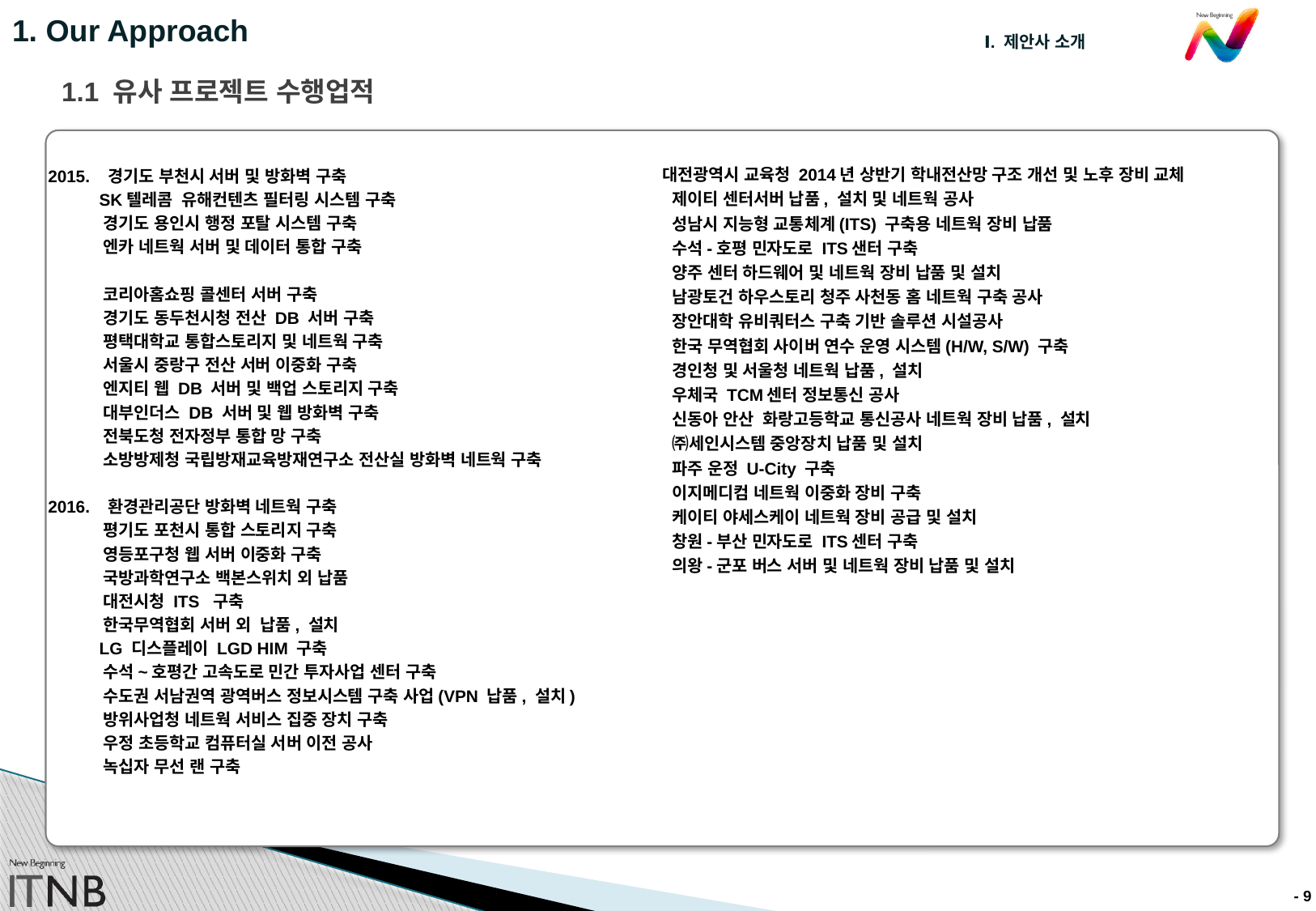

1. Our Approach
1.1 유사 프로젝트 수행업적

            대전광역시 교육청 2014년 상반기 학내전산망 구조 개선 및 노후 장비 교체
            제이티 센터서버 납품, 설치 및 네트웍 공사
            성남시 지능형 교통체계(ITS) 구축용 네트웍 장비 납품
            수석-호평 민자도로 ITS샌터 구축
            양주 센터 하드웨어 및 네트웍 장비 납품 및 설치
            남광토건 하우스토리 청주 사천동 홈 네트웍 구축 공사
            장안대학 유비쿼터스 구축 기반 솔루션 시설공사
            한국 무역협회 사이버 연수 운영 시스템(H/W, S/W) 구축
            경인청 및 서울청 네트웍 납품, 설치
            우체국 TCM센터 정보통신 공사
            신동아 안산  화랑고등학교 통신공사 네트웍 장비 납품, 설치
            ㈜세인시스템 중앙장치 납품 및 설치
            파주 운정 U-City 구축
            이지메디컴 네트웍 이중화 장비 구축
            케이티 야세스케이 네트웍 장비 공급 및 설치
            창원-부산 민자도로 ITS센터 구축
            의왕-군포 버스 서버 및 네트웍 장비 납품 및 설치

2015.   경기도 부천시 서버 및 방화벽 구축
           SK텔레콤  유해컨텐츠 필터링 시스템 구축
           경기도 용인시 행정 포탈 시스템 구축
           엔카 네트웍 서버 및 데이터 통합 구축

           코리아홈쇼핑 콜센터 서버 구축
           경기도 동두천시청 전산 DB 서버 구축
           평택대학교 통합스토리지 및 네트웍 구축
           서울시 중랑구 전산 서버 이중화 구축
           엔지티 웹 DB 서버 및 백업 스토리지 구축
           대부인더스 DB 서버 및 웹 방화벽 구축
           전북도청 전자정부 통합 망 구축
           소방방제청 국립방재교육방재연구소 전산실 방화벽 네트웍 구축

2016.   환경관리공단 방화벽 네트웍 구축
           평기도 포천시 통합 스토리지 구축
           영등포구청 웹 서버 이중화 구축
           국방과학연구소 백본스위치 외 납품
           대전시청 ITS  구축
           한국무역협회 서버 외  납품, 설치
           LG 디스플레이 LGD HIM 구축
           수석~호평간 고속도로 민간 투자사업 센터 구축
           수도권 서남권역 광역버스 정보시스템 구축 사업(VPN 납품, 설치)
           방위사업청 네트웍 서비스 집중 장치 구축
           우정 초등학교 컴퓨터실 서버 이전 공사
           녹십자 무선 랜 구축